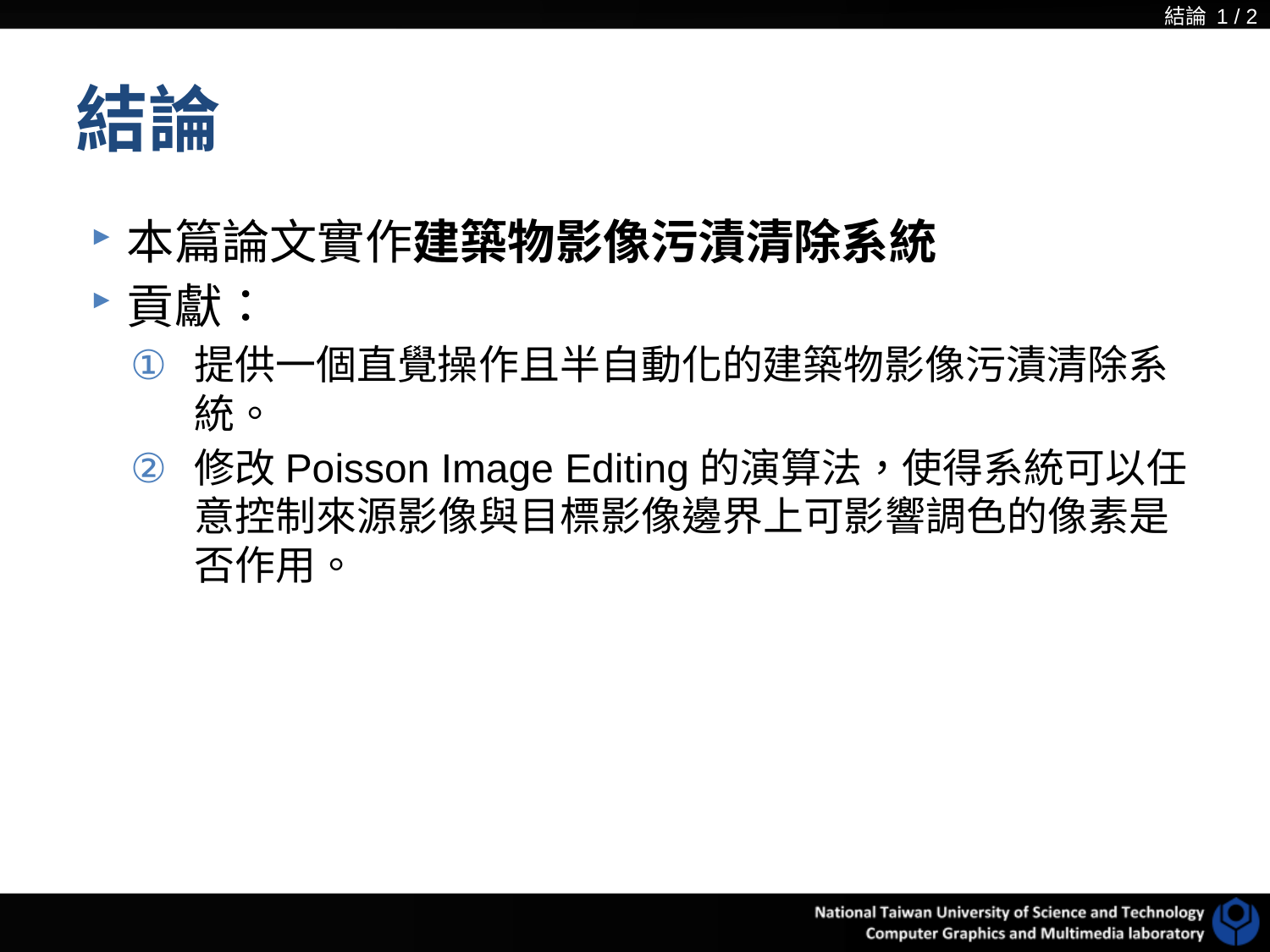

結論 1 / 2

# 結論
本篇論文實作建築物影像污漬清除系統
貢獻：
提供一個直覺操作且半自動化的建築物影像污漬清除系統。
修改Poisson Image Editing的演算法，使得系統可以任意控制來源影像與目標影像邊界上可影響調色的像素是否作用。